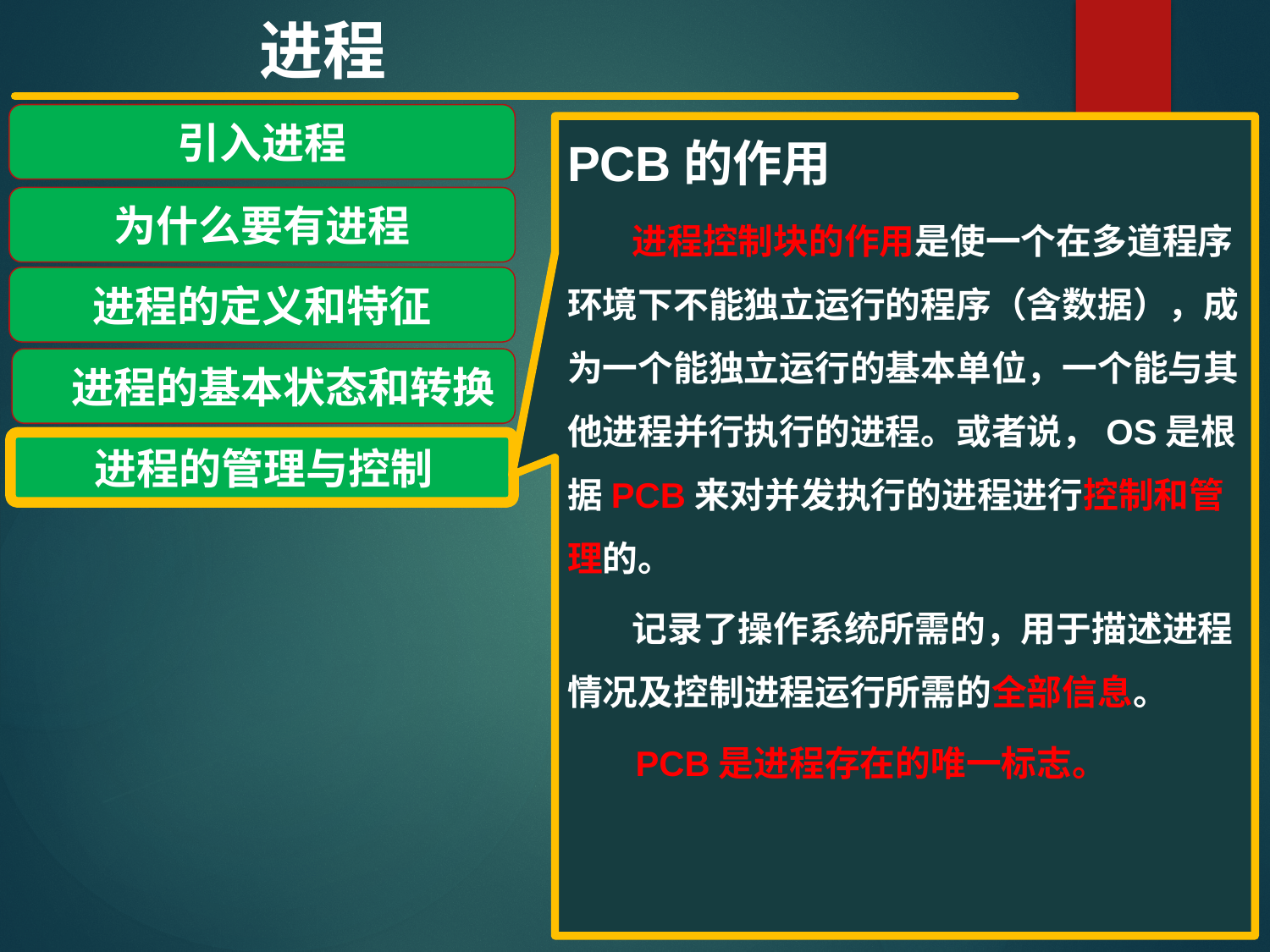

进程
引入进程
为什么要有进程
进程的定义和特征
   进程的基本状态和转换
进程的管理与控制
PCB的作用
       进程控制块的作用是使一个在多道程序环境下不能独立运行的程序（含数据），成为一个能独立运行的基本单位，一个能与其他进程并行执行的进程。或者说，OS是根据PCB来对并发执行的进程进行控制和管理的。
       记录了操作系统所需的，用于描述进程情况及控制进程运行所需的全部信息。
       PCB是进程存在的唯一标志。